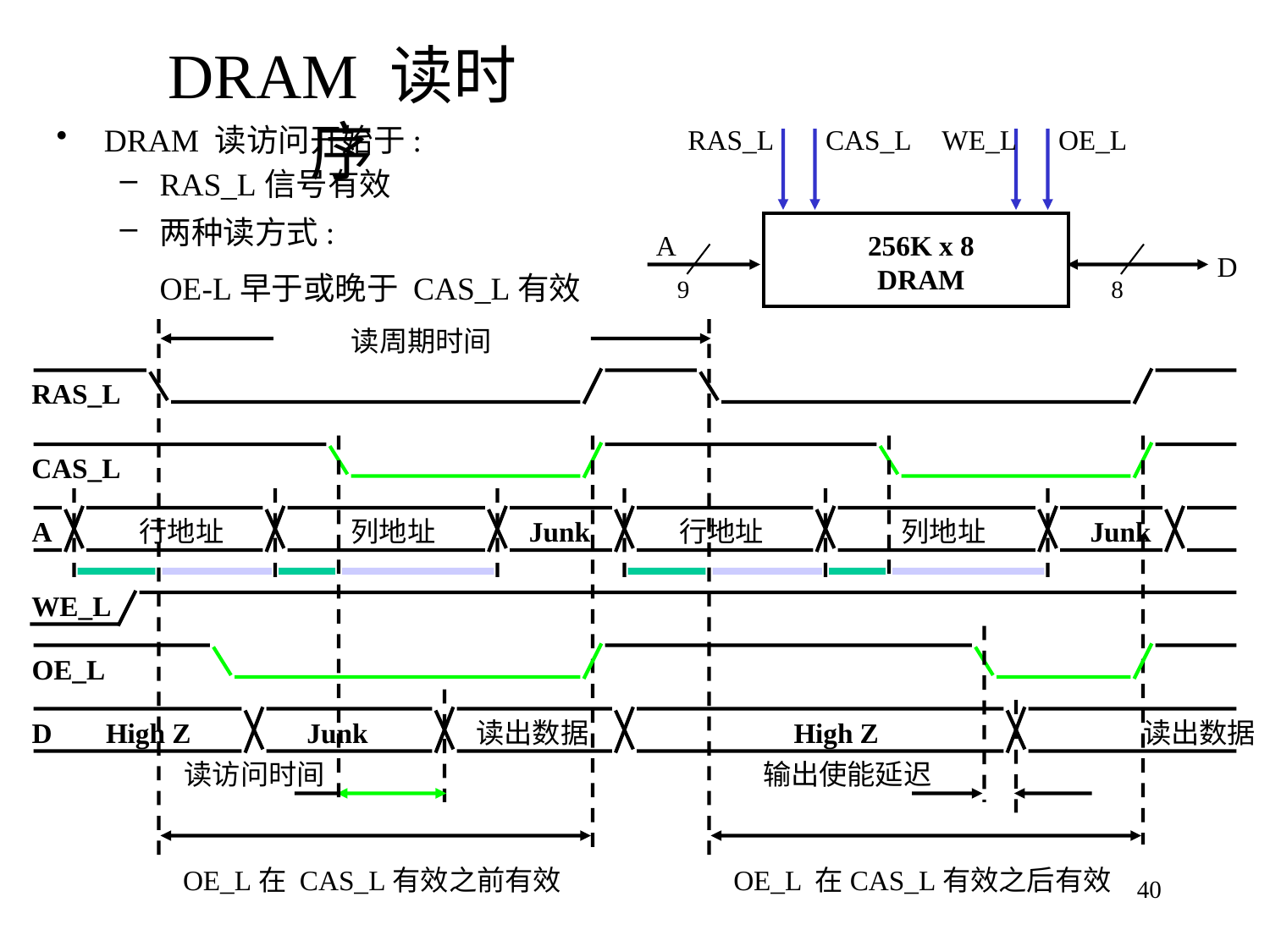

# DRAM 读时序
DRAM 读访问开始于:
RAS_L信号有效
两种读方式:
OE-L早于或晚于 CAS_L有效
RAS_L
CAS_L
WE_L
OE_L

A
256K x 8
DRAM
D

9
8
读周期时间

RAS_L

CAS_L

A

行地址

列地址

Junk

行地址

列地址

Junk

WE_L

OE_L

D

High Z

Junk

读出数据

High Z

读出数据

读访问时间

输出使能延迟

OE_L在 CAS_L有效之前有效
OE_L 在CAS_L有效之后有效
40